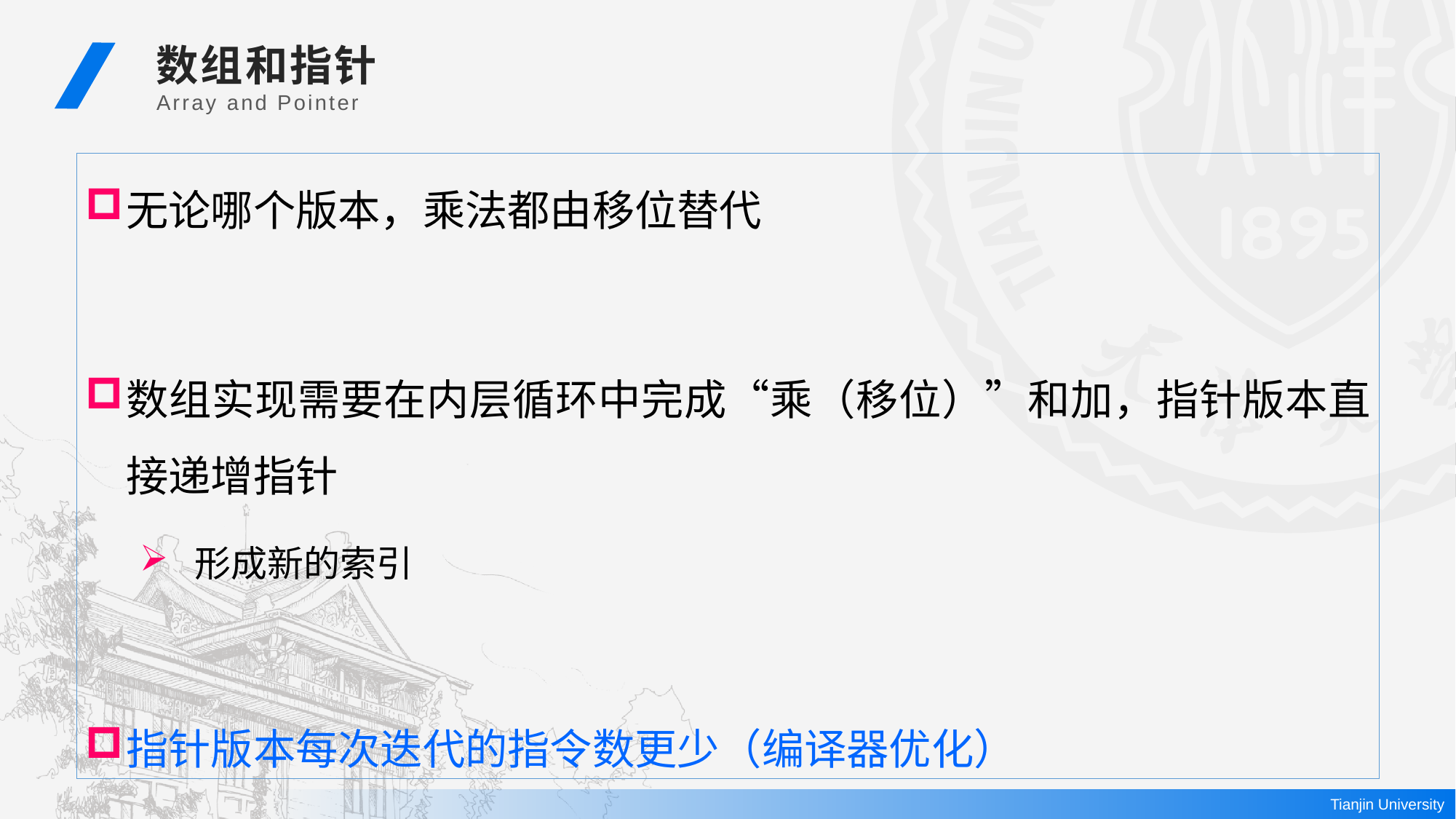

数组和指针
Array and Pointer
无论哪个版本，乘法都由移位替代

数组实现需要在内层循环中完成“乘（移位）”和加，指针版本直接递增指针
形成新的索引

指针版本每次迭代的指令数更少（编译器优化）